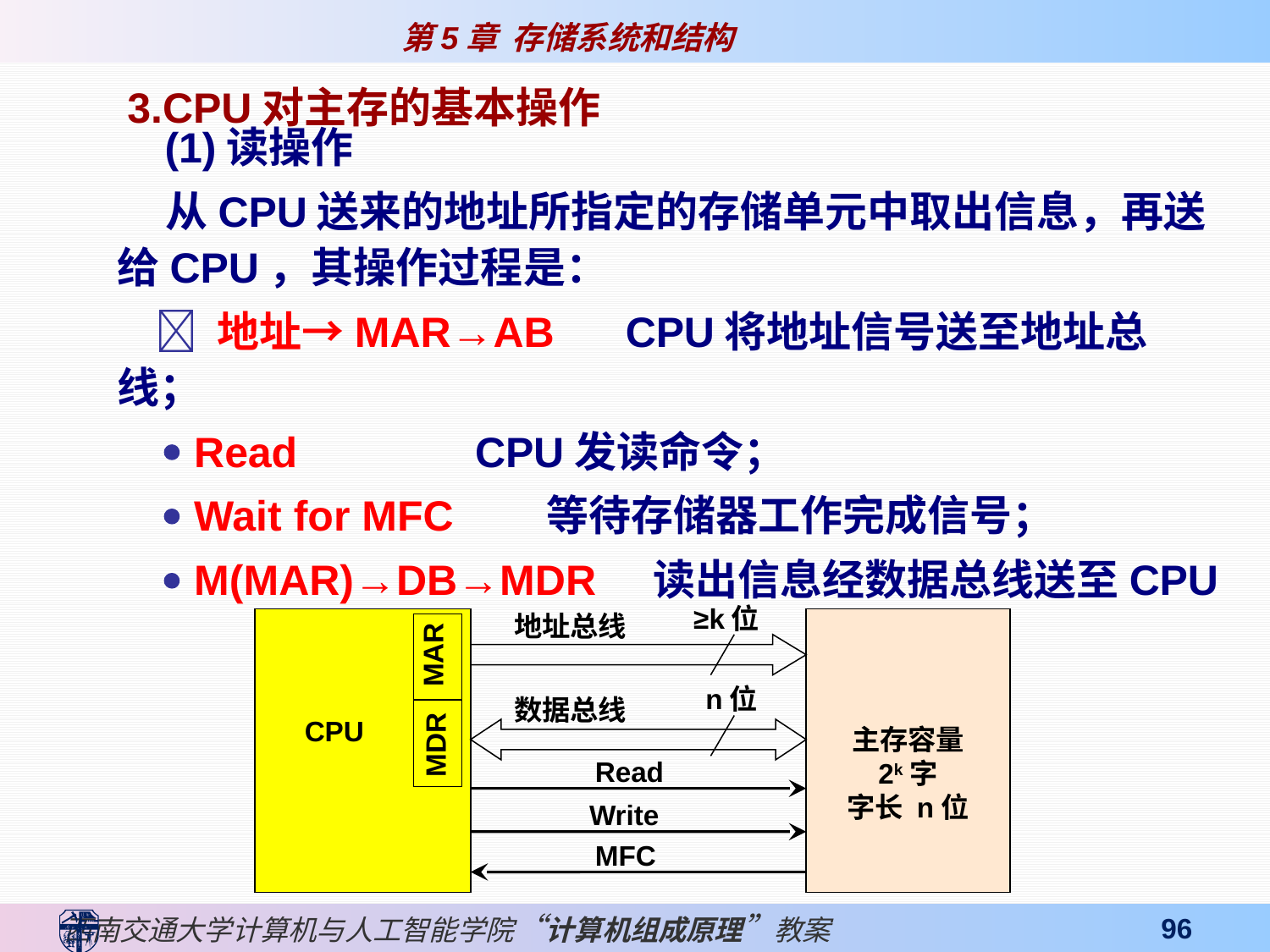

3.CPU对主存的基本操作
    (1)读操作
    从CPU送来的地址所指定的存储单元中取出信息，再送给CPU，其操作过程是：
    • 地址→MAR→AB      CPU将地址信号送至地址总线；
    • Read               CPU发读命令；
    • Wait for MFC       等待存储器工作完成信号；
    • M(MAR)→DB→MDR    读出信息经数据总线送至CPU

≥k位
地址总线

主存容量
2k字
字长 n位
MAR

n位
数据总线

  MDR
CPU

Read

Write

MFC